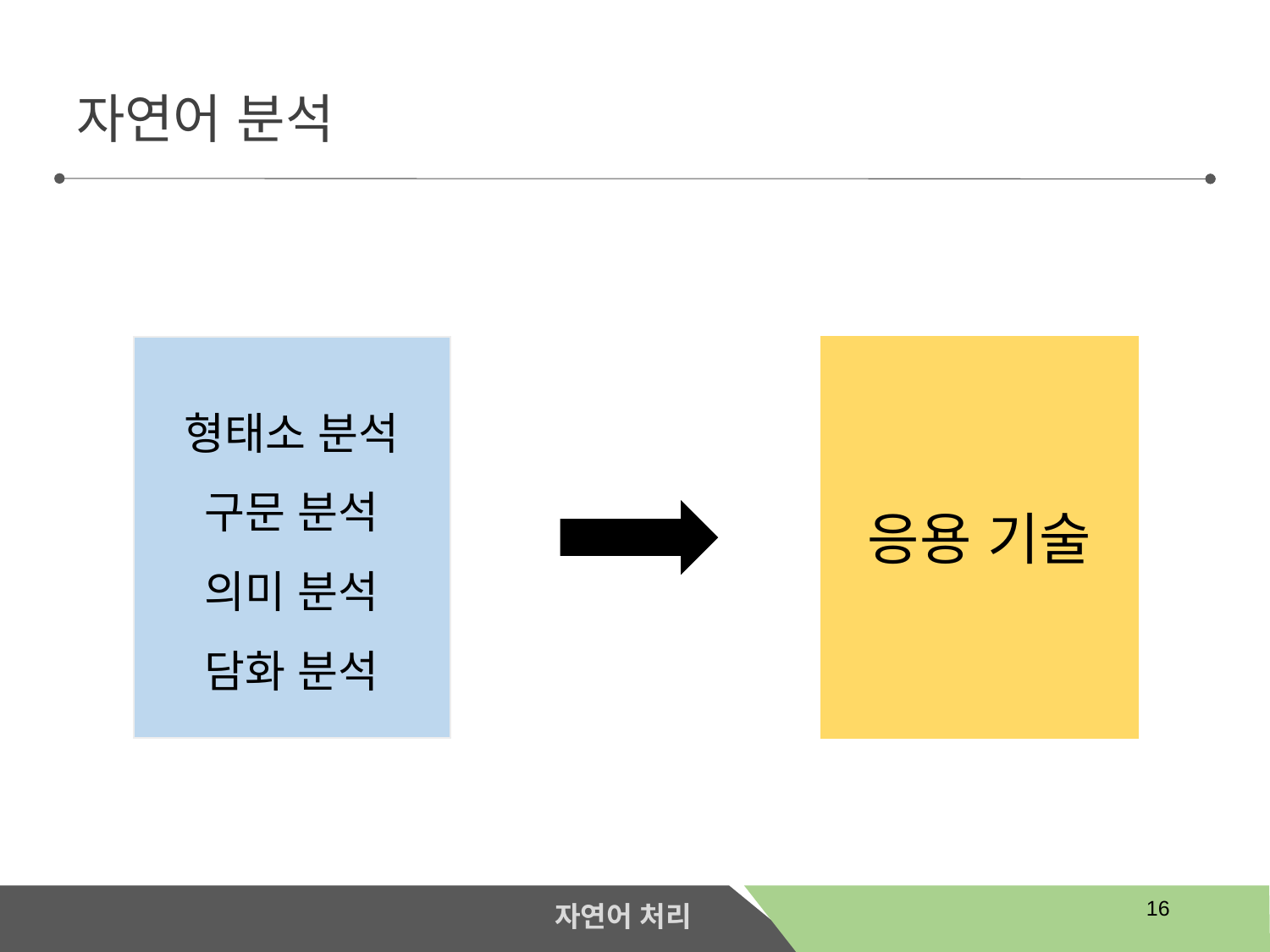

자연어 분석
형태소 분석
구문 분석
의미 분석
담화 분석
응용 기술

16

자연어 처리